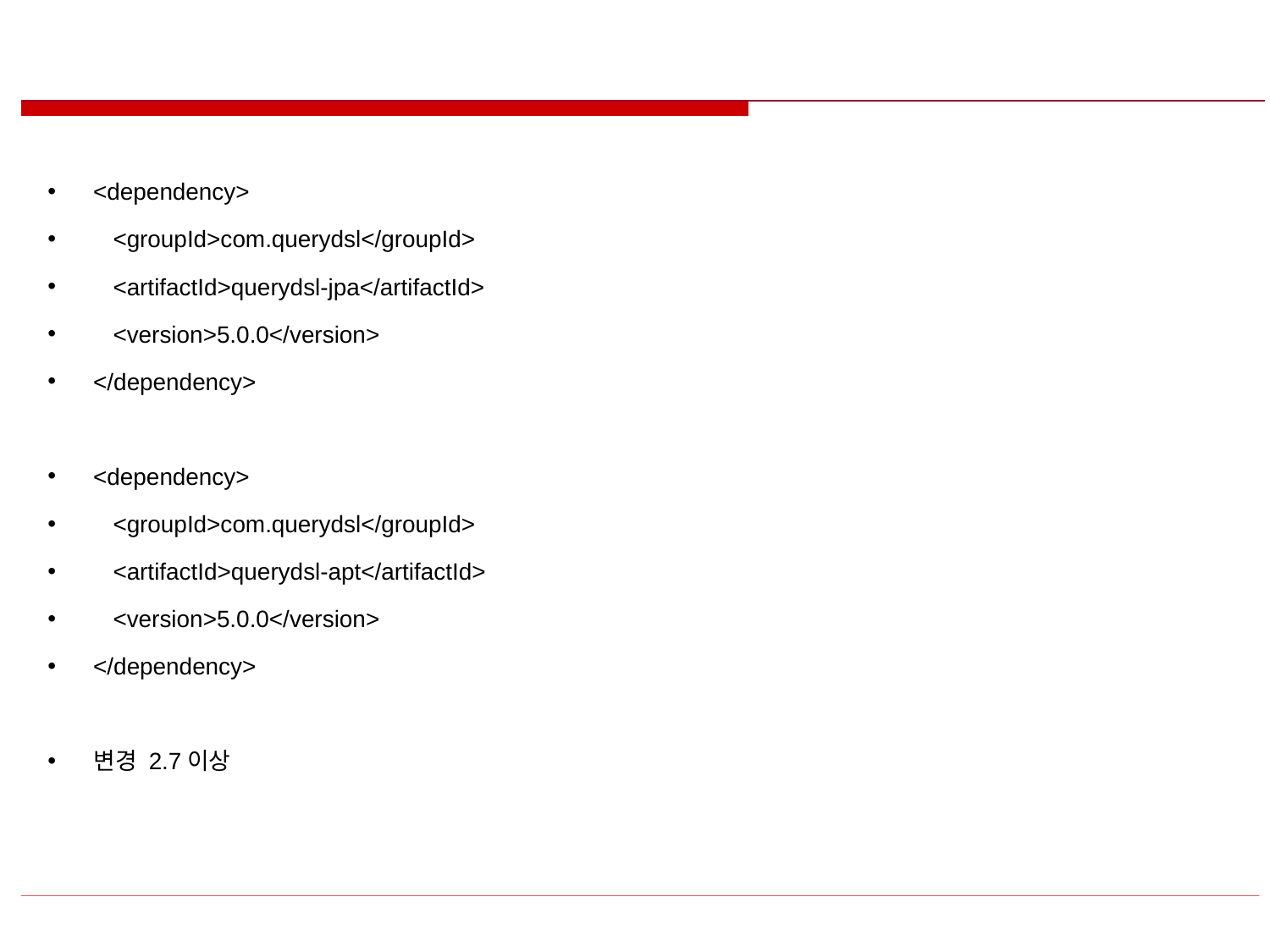

#
<dependency>
   <groupId>com.querydsl</groupId>
   <artifactId>querydsl-jpa</artifactId>
   <version>5.0.0</version>
</dependency>

<dependency>
   <groupId>com.querydsl</groupId>
   <artifactId>querydsl-apt</artifactId>
   <version>5.0.0</version>
</dependency>

변경 2.7이상